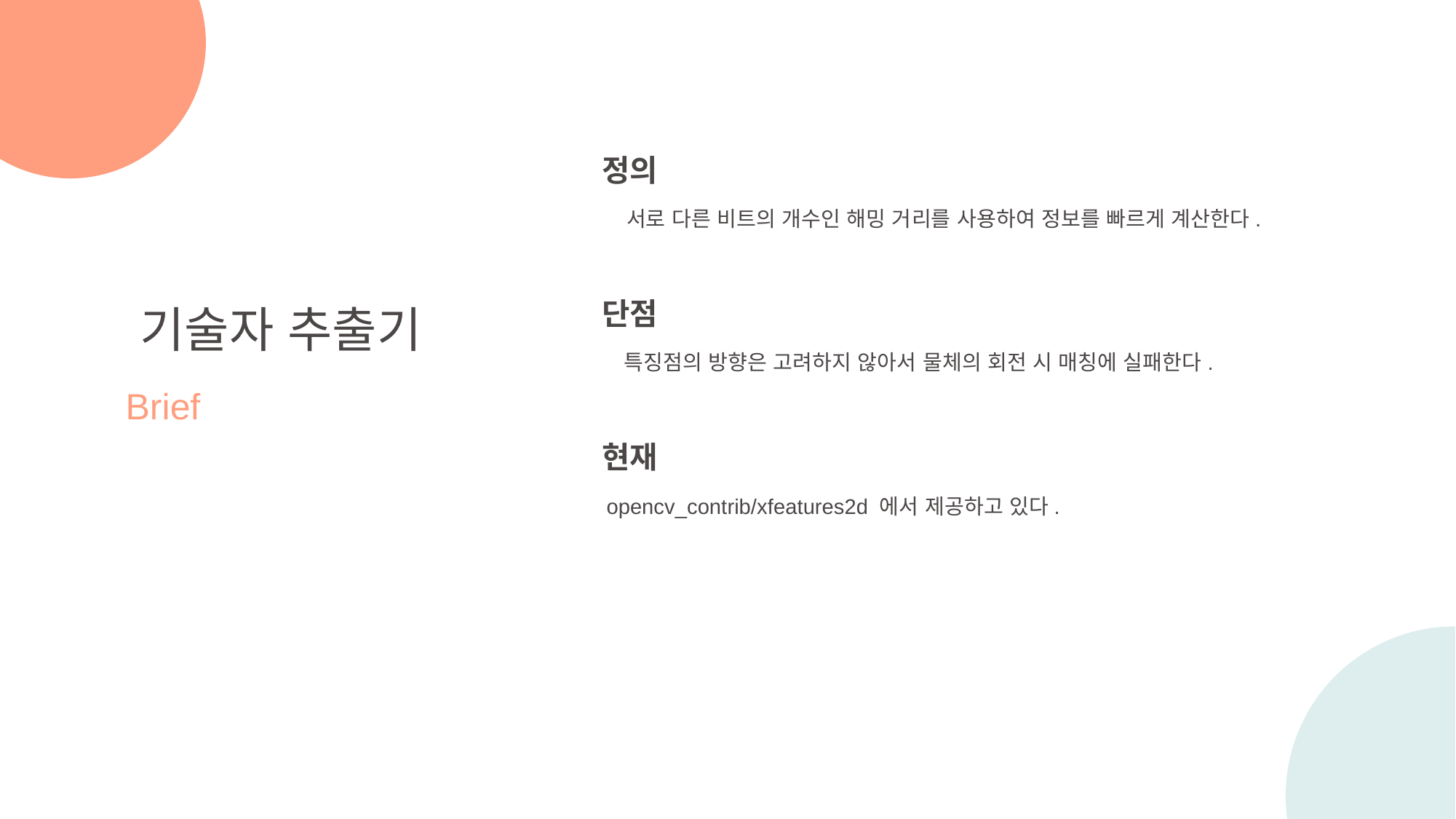

정의
서로 다른 비트의 개수인 해밍 거리를 사용하여 정보를 빠르게 계산한다.
단점
특징점의 방향은 고려하지 않아서 물체의 회전 시 매칭에 실패한다.
기술자 추출기
Brief
현재
opencv_contrib/xfeatures2d 에서 제공하고 있다.